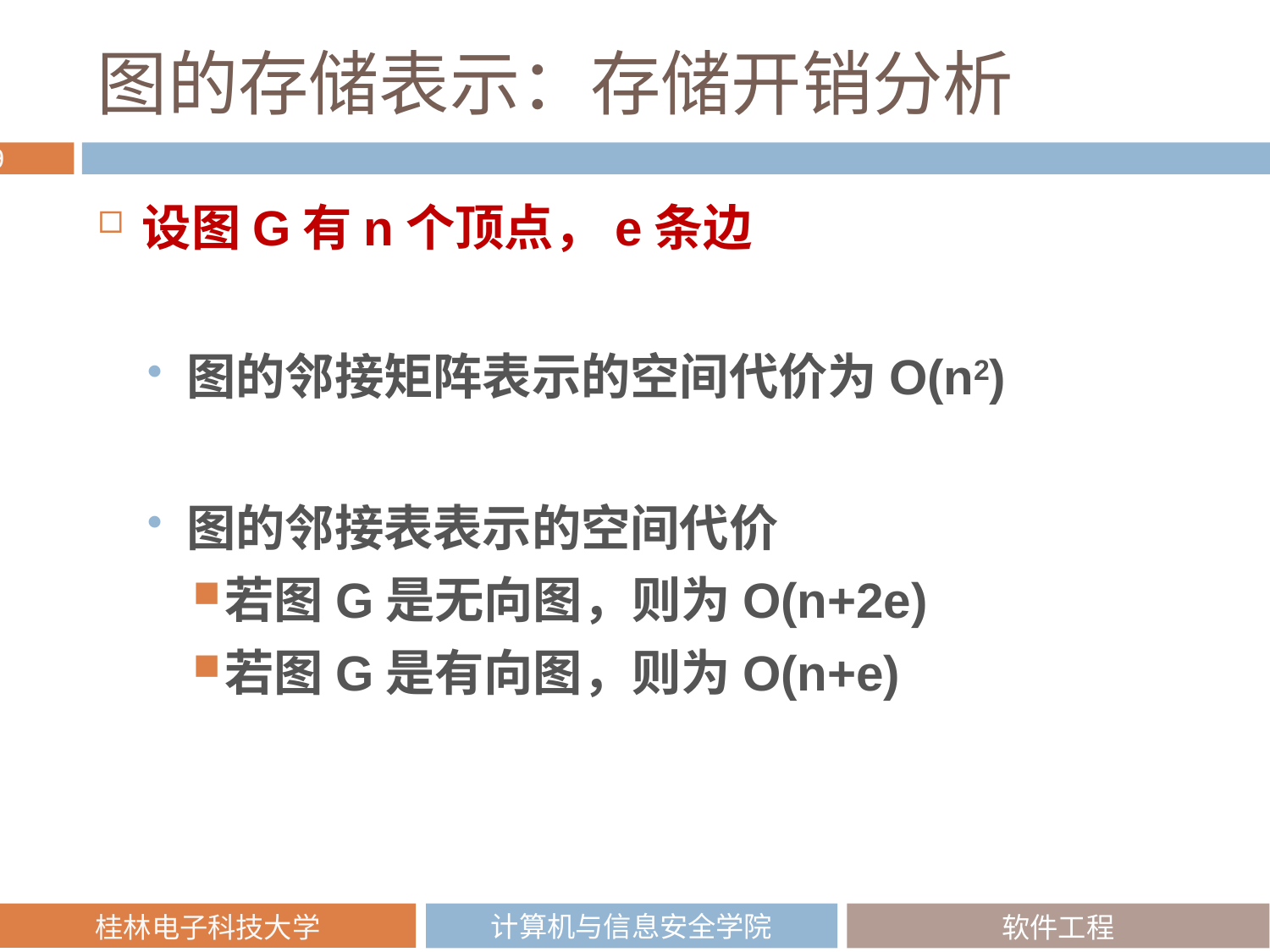

# 图的存储表示：存储开销分析
设图G有n个顶点，e条边

图的邻接矩阵表示的空间代价为O(n2)

图的邻接表表示的空间代价
若图G是无向图，则为O(n+2e)
若图G是有向图，则为O(n+e)